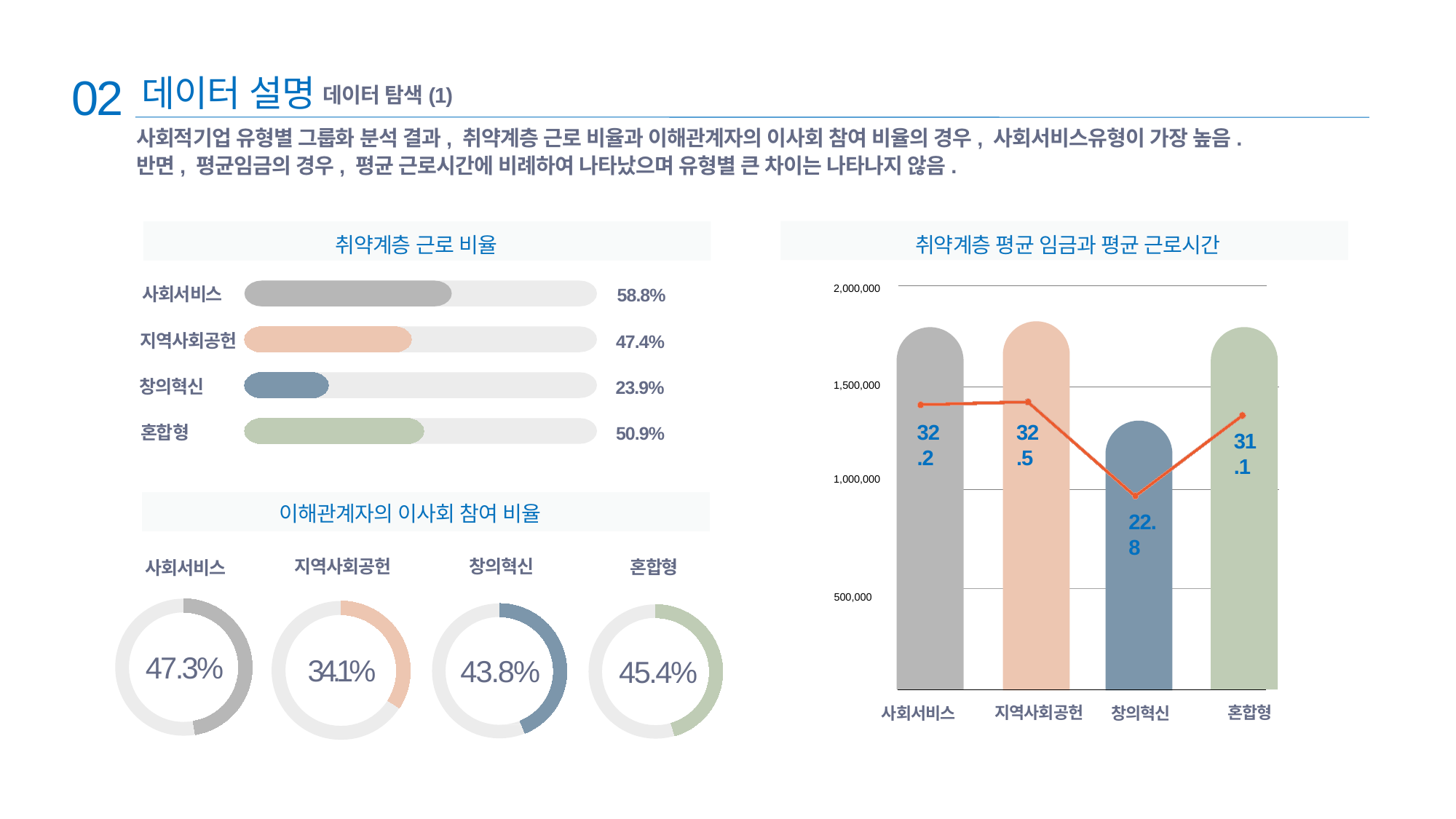

02
데이터 설명
데이터 탐색(1)
사회적기업 유형별 그룹화 분석 결과, 취약계층 근로 비율과 이해관계자의 이사회 참여 비율의 경우, 사회서비스유형이 가장 높음.
반면, 평균임금의 경우, 평균 근로시간에 비례하여 나타났으며 유형별 큰 차이는 나타나지 않음.

취약계층 근로 비율
취약계층 평균 임금과 평균 근로시간
2,000,000
사회서비스

58.8%

지역사회공헌
47.4%
1,500,000
창의혁신
23.9%

32.2
32.5
혼합형
50.9%
31.1
1,000,000

이해관계자의 이사회 참여 비율
22.8
지역사회공헌
창의혁신
혼합형
사회서비스
500,000

47.3%
34.1%
43.8%
45.4%
지역사회공헌
혼합형
창의혁신
사회서비스